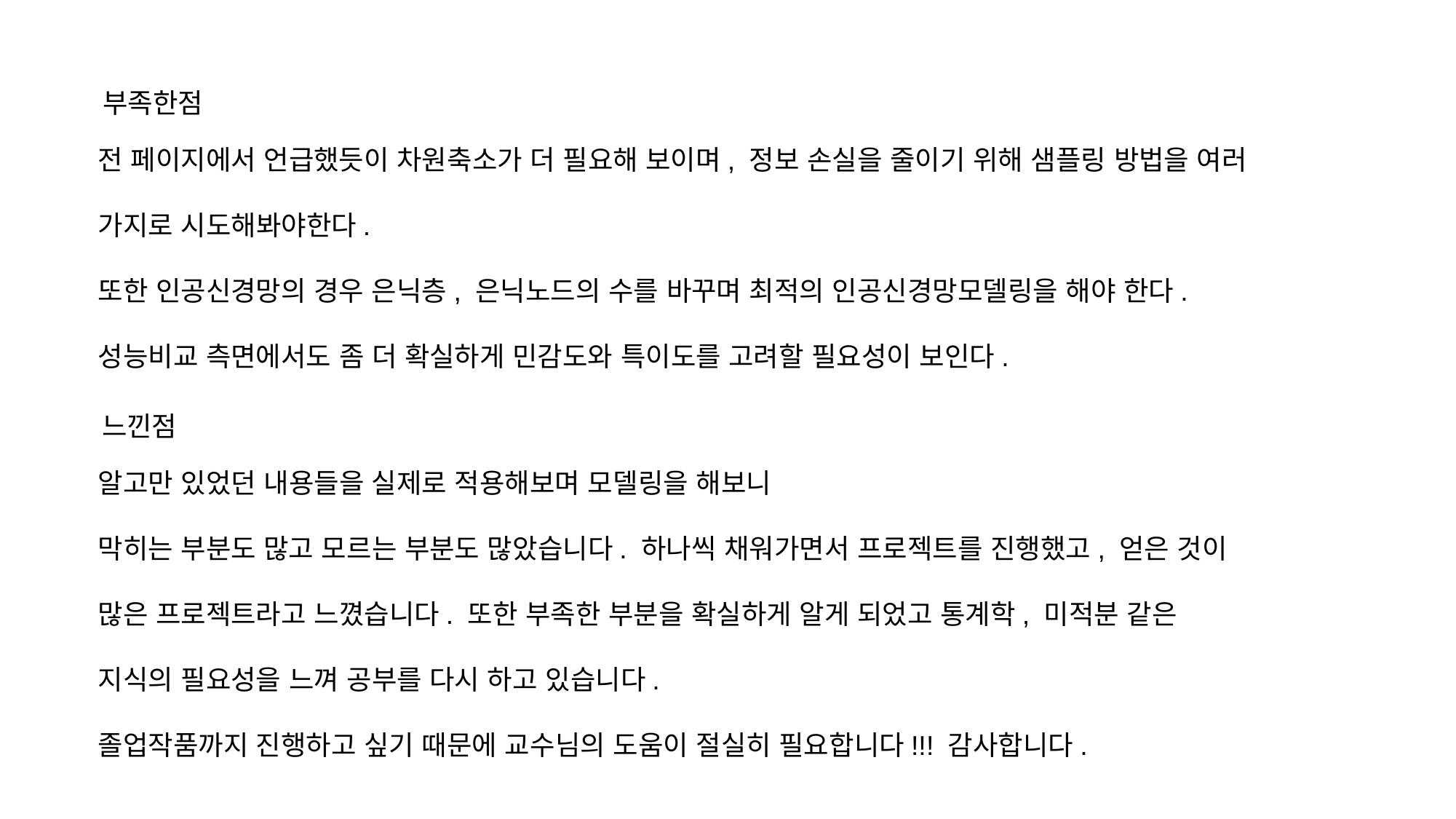

부족한점
전 페이지에서 언급했듯이 차원축소가 더 필요해 보이며, 정보 손실을 줄이기 위해 샘플링 방법을 여러

가지로 시도해봐야한다.

또한 인공신경망의 경우 은닉층, 은닉노드의 수를 바꾸며 최적의 인공신경망모델링을 해야 한다.

성능비교 측면에서도 좀 더 확실하게 민감도와 특이도를 고려할 필요성이 보인다.
느낀점
알고만 있었던 내용들을 실제로 적용해보며 모델링을 해보니

막히는 부분도 많고 모르는 부분도 많았습니다. 하나씩 채워가면서 프로젝트를 진행했고, 얻은 것이

많은 프로젝트라고 느꼈습니다. 또한 부족한 부분을 확실하게 알게 되었고 통계학, 미적분 같은

지식의 필요성을 느껴 공부를 다시 하고 있습니다.

졸업작품까지 진행하고 싶기 때문에 교수님의 도움이 절실히 필요합니다!!! 감사합니다.